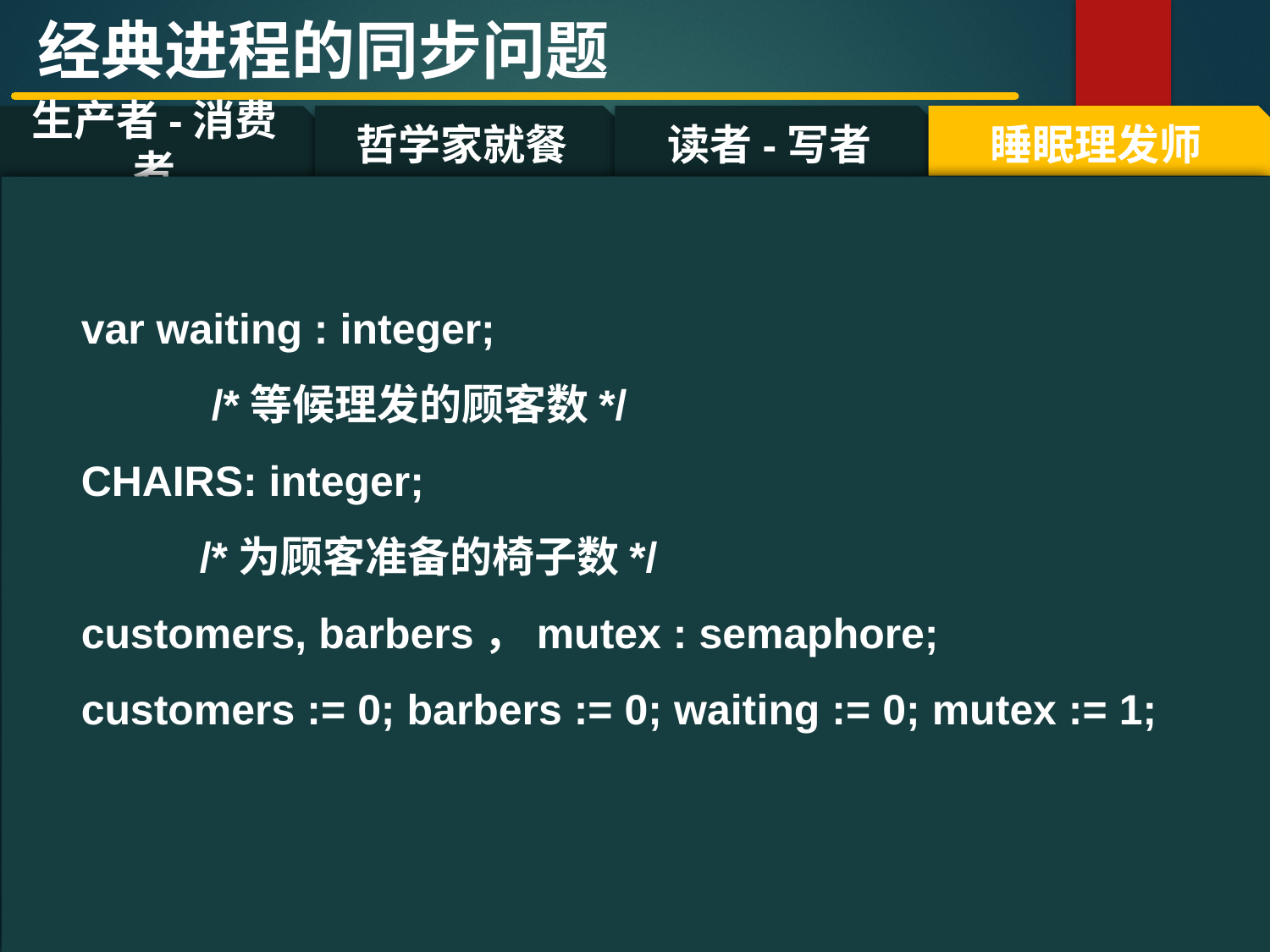

经典进程的同步问题
哲学家就餐
读者-写者
睡眠理发师
生产者-消费者
#
  var waiting : integer;
             /*等候理发的顾客数*/
  CHAIRS: integer;
            /*为顾客准备的椅子数*/
  customers, barbers，mutex : semaphore;
  customers := 0; barbers := 0; waiting := 0; mutex := 1;